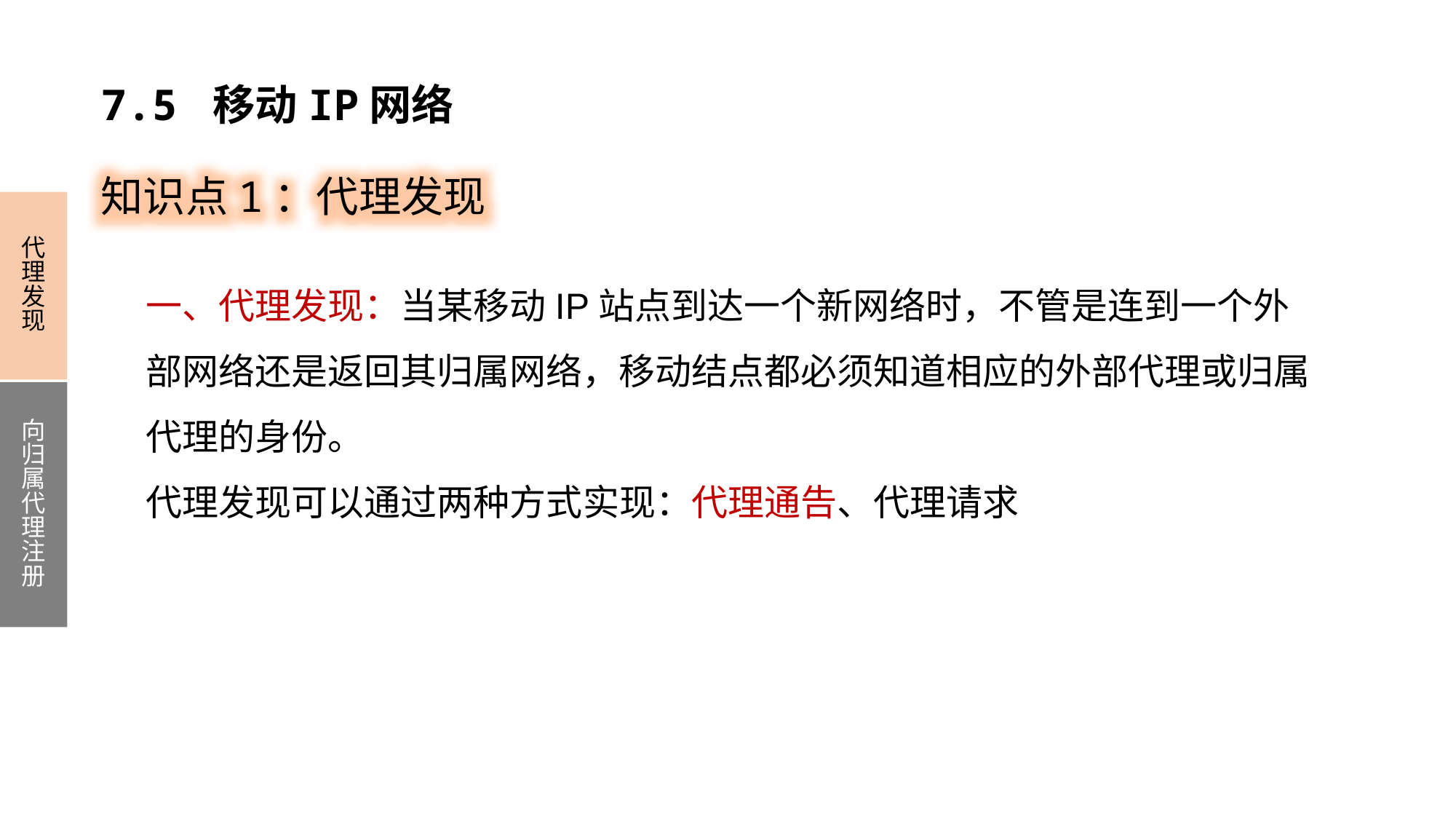

7.5 移动IP网络
知识点1：代理发现
代理发现
向归属代理注册
一、代理发现：当某移动IP站点到达一个新网络时，不管是连到一个外部网络还是返回其归属网络，移动结点都必须知道相应的外部代理或归属代理的身份。
代理发现可以通过两种方式实现：代理通告、代理请求